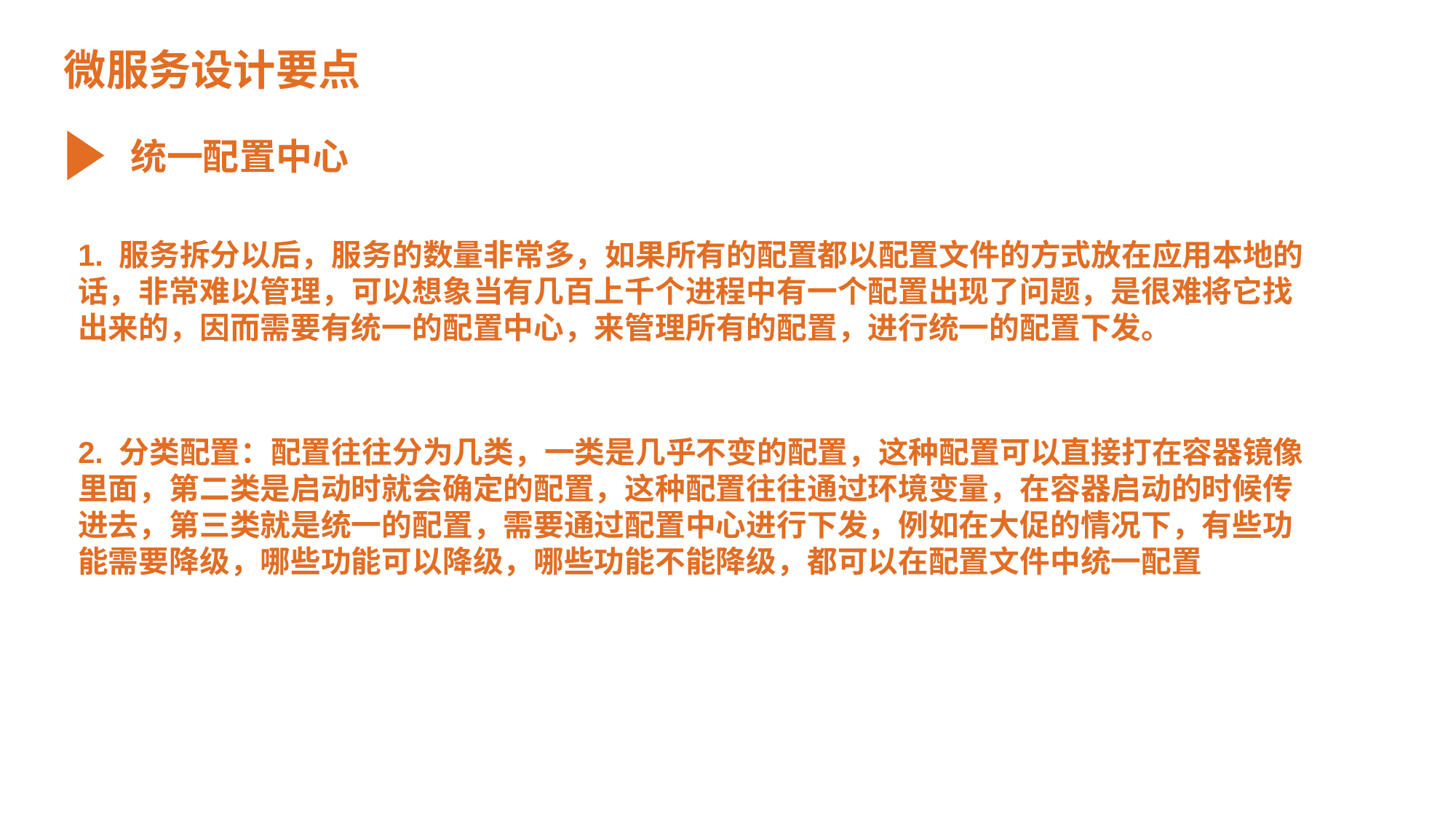

微服务设计要点
统一配置中心

1. 服务拆分以后，服务的数量非常多，如果所有的配置都以配置文件的方式放在应用本地的话，非常难以管理，可以想象当有几百上千个进程中有一个配置出现了问题，是很难将它找出来的，因而需要有统一的配置中心，来管理所有的配置，进行统一的配置下发。
2. 分类配置：配置往往分为几类，一类是几乎不变的配置，这种配置可以直接打在容器镜像里面，第二类是启动时就会确定的配置，这种配置往往通过环境变量，在容器启动的时候传进去，第三类就是统一的配置，需要通过配置中心进行下发，例如在大促的情况下，有些功能需要降级，哪些功能可以降级，哪些功能不能降级，都可以在配置文件中统一配置